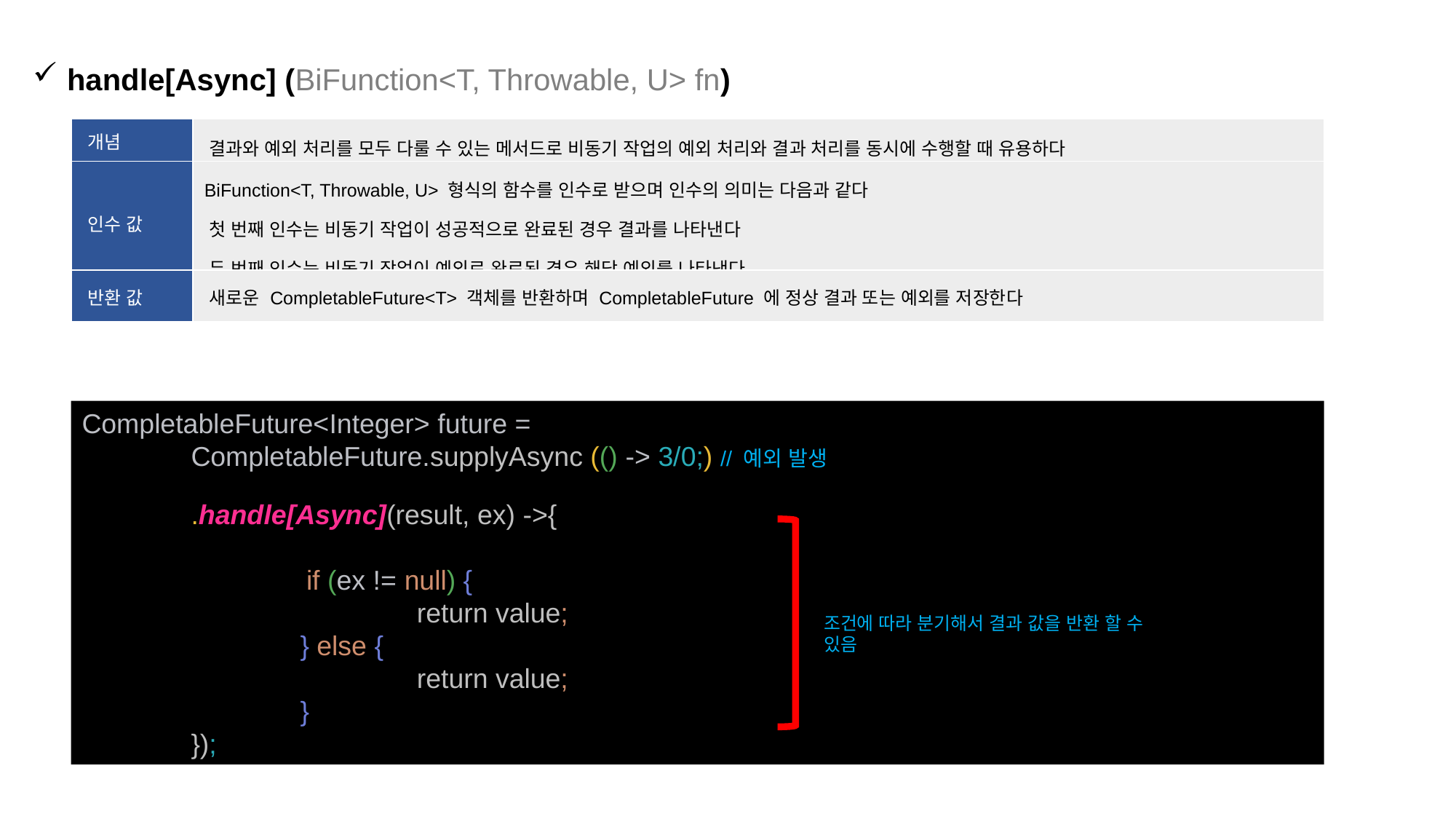

handle[Async] (BiFunction<T, Throwable, U> fn)
| 개념 | 결과와 예외 처리를 모두 다룰 수 있는 메서드로 비동기 작업의 예외 처리와 결과 처리를 동시에 수행할 때 유용하다 |
| --- | --- |
| 인수 값 | BiFunction<T, Throwable, U> 형식의 함수를 인수로 받으며 인수의 의미는 다음과 같다 첫 번째 인수는 비동기 작업이 성공적으로 완료된 경우 결과를 나타낸다 두 번째 인수는 비동기 작업이 예외로 완료된 경우 해당 예외를 나타낸다 |
| 반환 값 | 새로운 CompletableFuture<T> 객체를 반환하며 CompletableFuture 에 정상 결과 또는 예외를 저장한다 |
CompletableFuture<Integer> future =
	CompletableFuture.supplyAsync (() -> 3/0;) // 예외 발생

	.handle[Async](result, ex) ->{
		 if (ex != null) {
    			 return value;
		} else {
    			 return value;
		}
	});

조건에 따라 분기해서 결과 값을 반환 할 수 있음